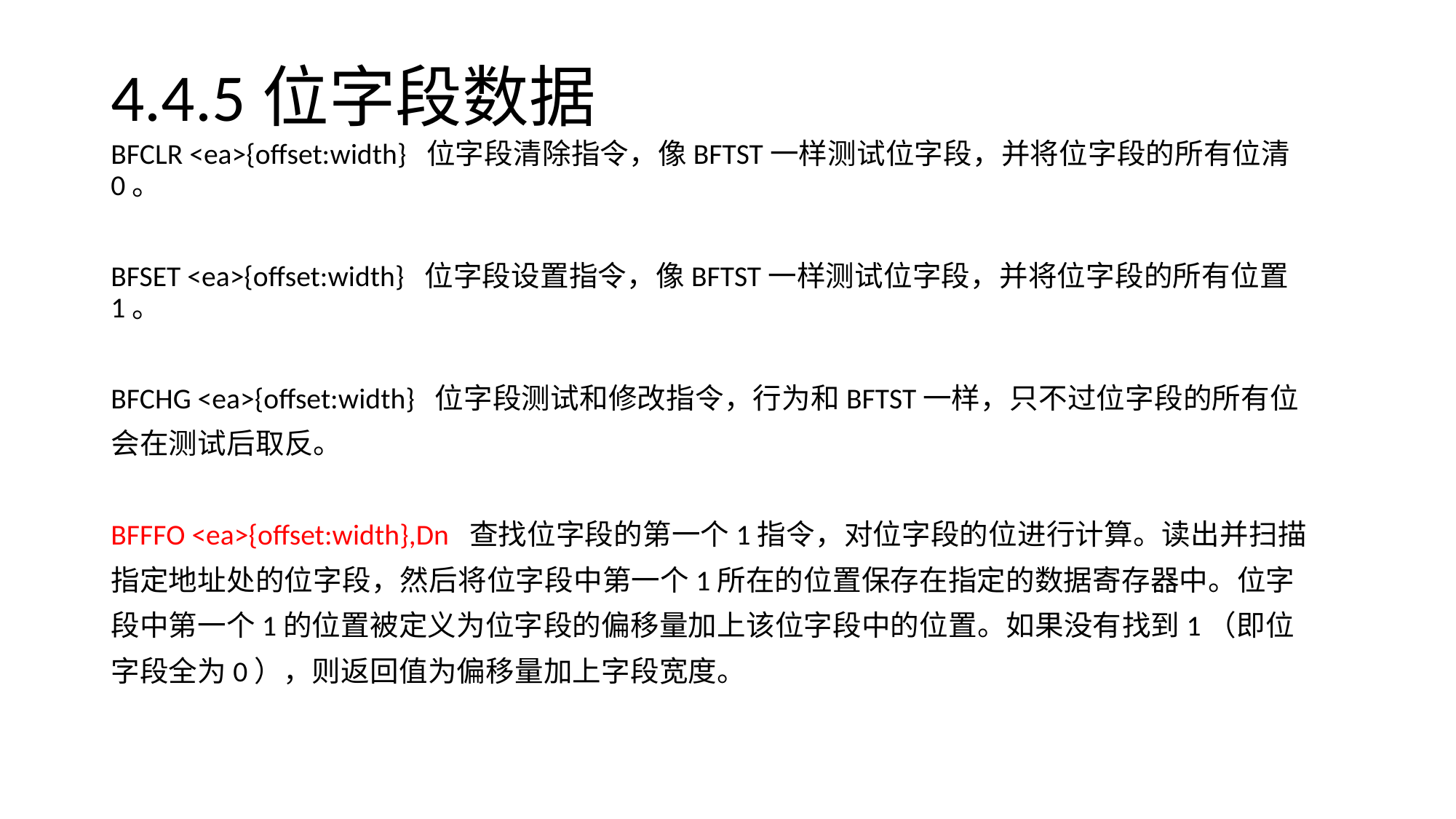

# 4.4.5位字段数据
BFCLR <ea>{offset:width}  位字段清除指令，像BFTST一样测试位字段，并将位字段的所有位清0。

BFSET <ea>{offset:width}  位字段设置指令，像BFTST一样测试位字段，并将位字段的所有位置1。

BFCHG <ea>{offset:width}  位字段测试和修改指令，行为和BFTST一样，只不过位字段的所有位
会在测试后取反。

BFFFO <ea>{offset:width},Dn  查找位字段的第一个1指令，对位字段的位进行计算。读出并扫描
指定地址处的位字段，然后将位字段中第一个1所在的位置保存在指定的数据寄存器中。位字
段中第一个1的位置被定义为位字段的偏移量加上该位字段中的位置。如果没有找到1（即位
字段全为0），则返回值为偏移量加上字段宽度。